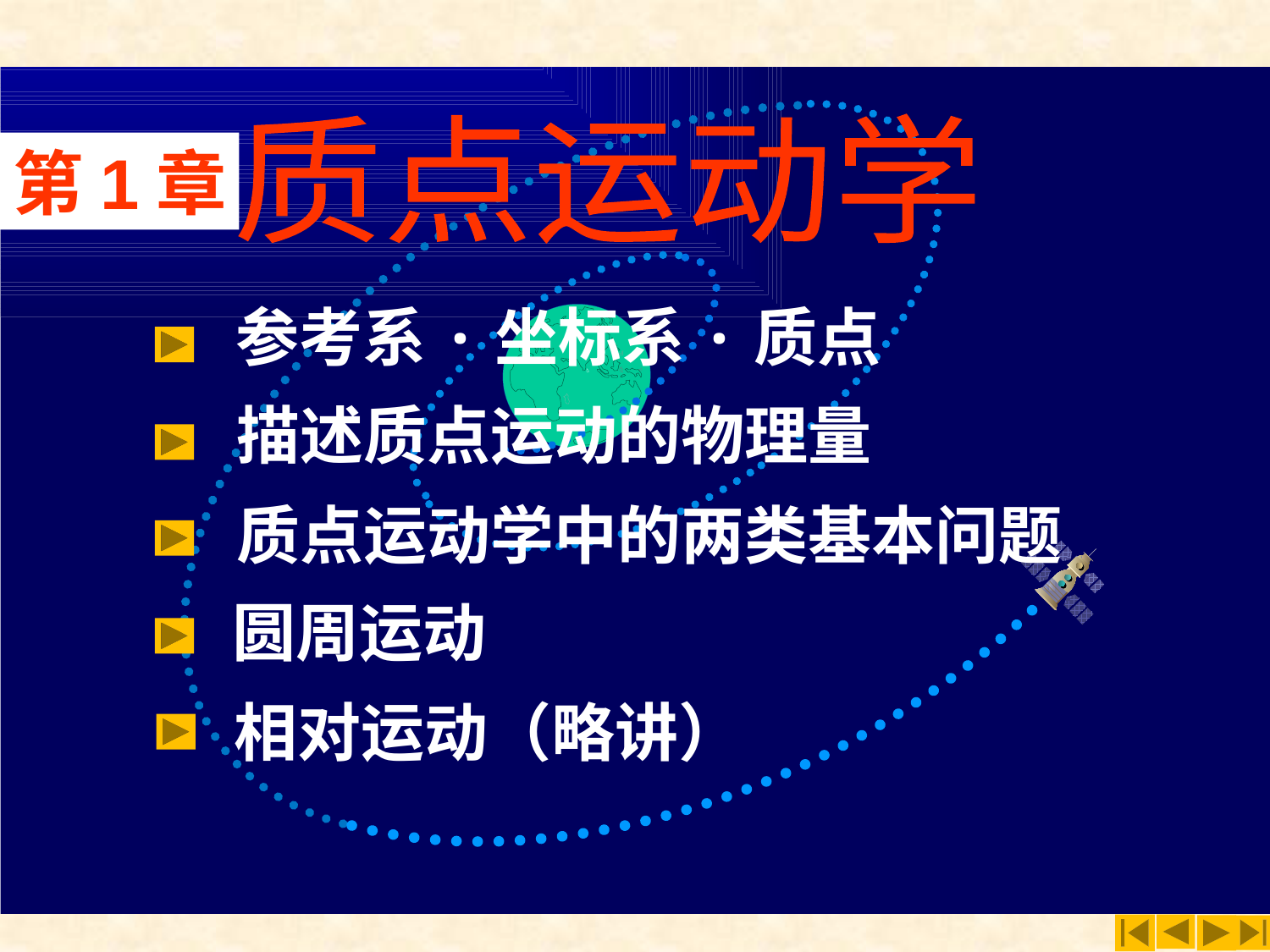

第一章

质点运动学
第1章

参考系·坐标系·质点
描述质点运动的物理量
质点运动学中的两类基本问题
圆周运动
相对运动（略讲）